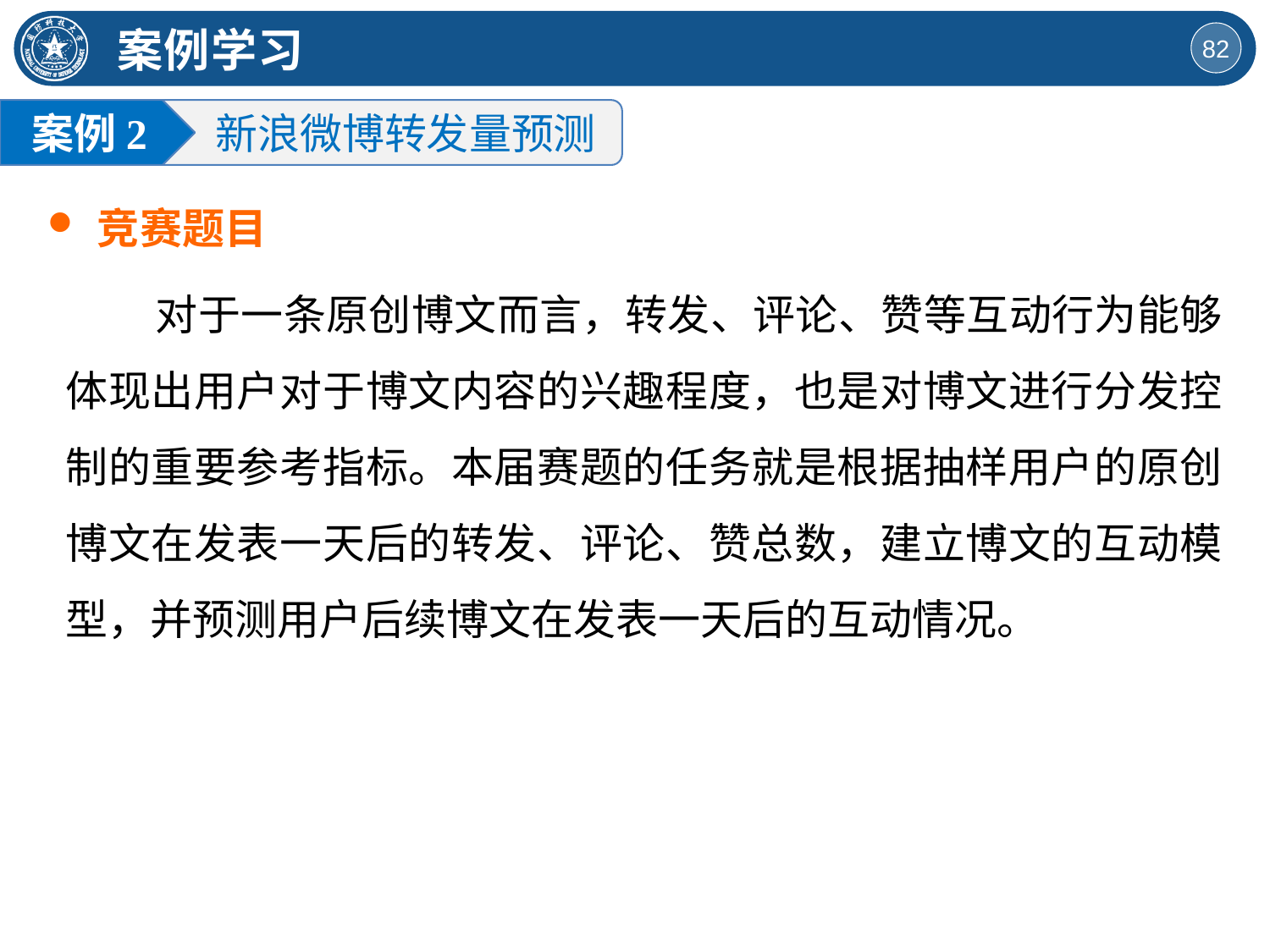

案例学习
案例2
新浪微博转发量预测
竞赛题目
        对于一条原创博文而言，转发、评论、赞等互动行为能够体现出用户对于博文内容的兴趣程度，也是对博文进行分发控制的重要参考指标。本届赛题的任务就是根据抽样用户的原创博文在发表一天后的转发、评论、赞总数，建立博文的互动模型，并预测用户后续博文在发表一天后的互动情况。